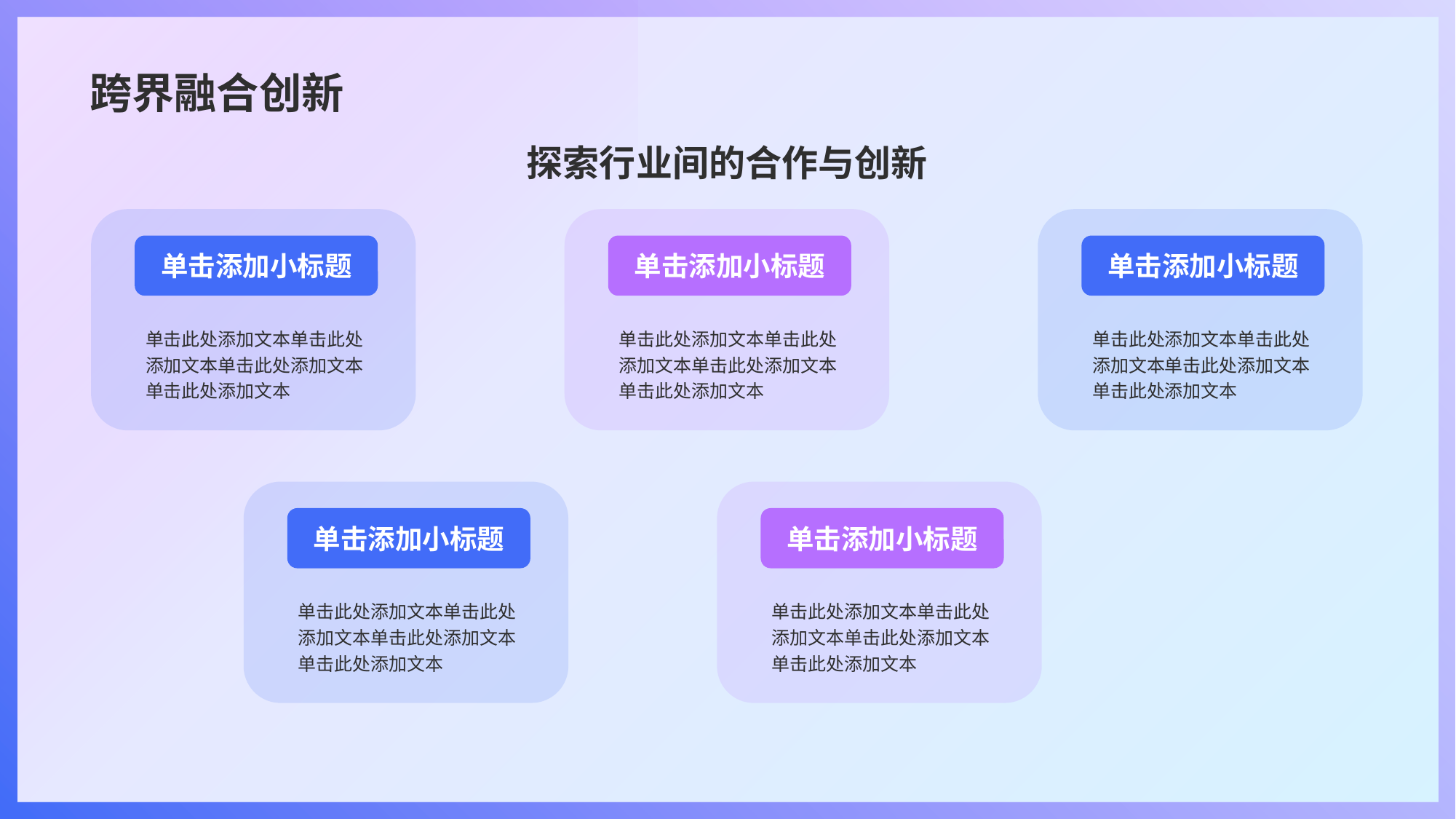

# 跨界融合创新
探索行业间的合作与创新

单击添加小标题
单击此处添加文本单击此处添加文本单击此处添加文本单击此处添加文本

单击添加小标题
单击此处添加文本单击此处添加文本单击此处添加文本单击此处添加文本

单击添加小标题
单击此处添加文本单击此处添加文本单击此处添加文本单击此处添加文本

单击添加小标题
单击此处添加文本单击此处添加文本单击此处添加文本单击此处添加文本

单击添加小标题
单击此处添加文本单击此处添加文本单击此处添加文本单击此处添加文本